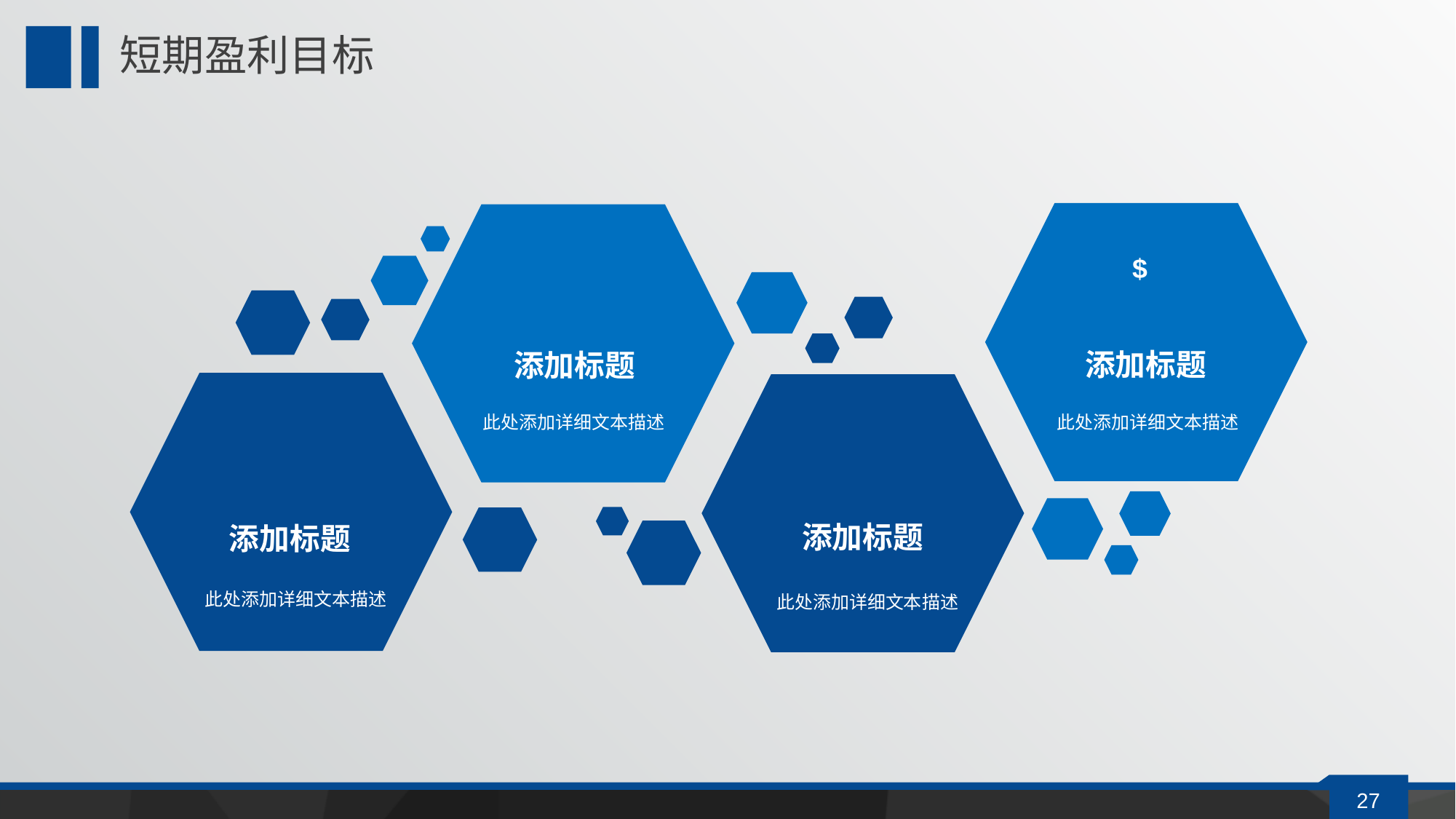

延迟符
# 短期盈利目标

$

添加标题
此处添加详细文本描述

添加标题
此处添加详细文本描述

添加标题
此处添加详细文本描述

添加标题
此处添加详细文本描述